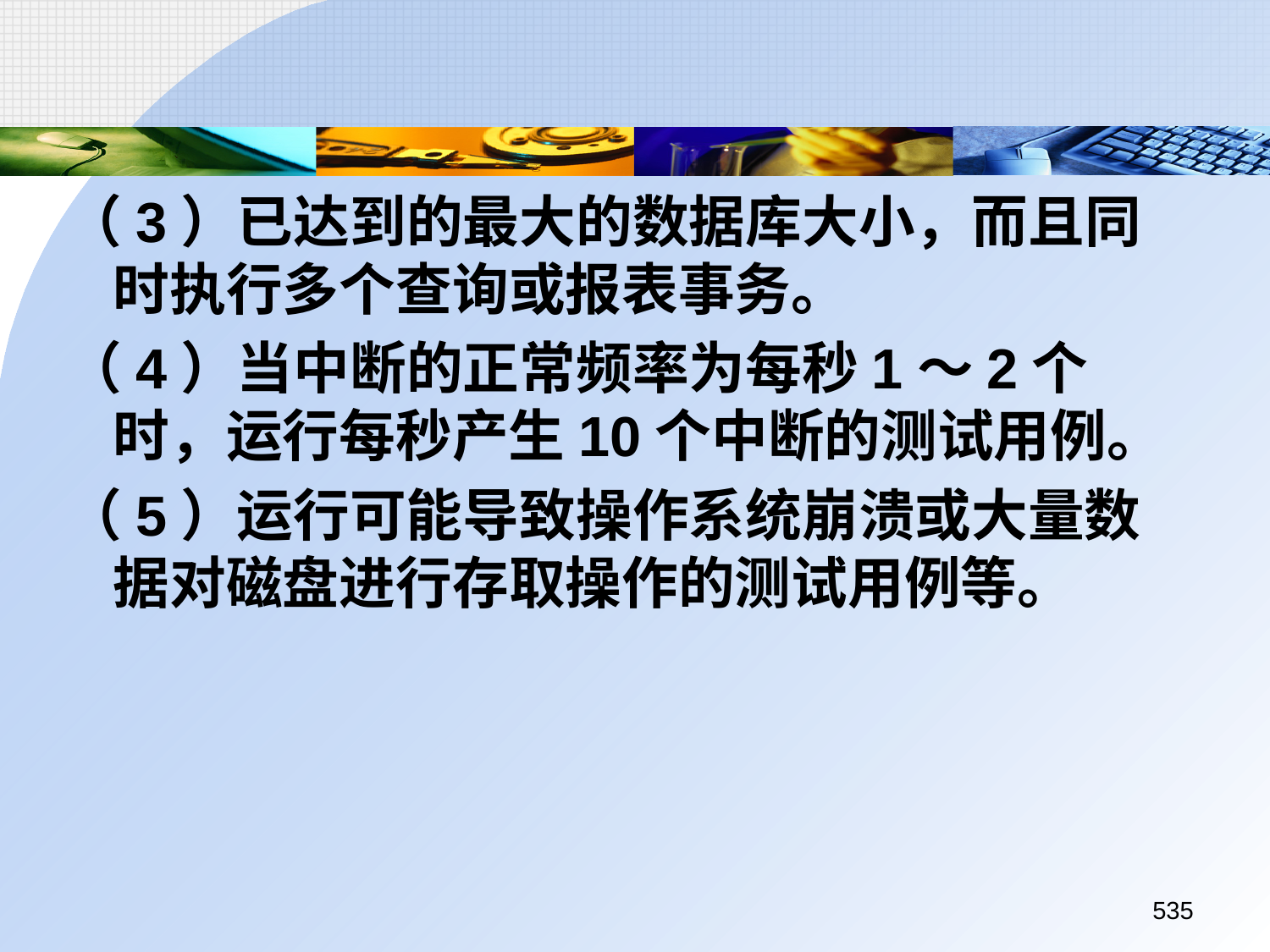

（3）已达到的最大的数据库大小，而且同时执行多个查询或报表事务。
（4）当中断的正常频率为每秒1～2个时，运行每秒产生10个中断的测试用例。
（5）运行可能导致操作系统崩溃或大量数据对磁盘进行存取操作的测试用例等。

535